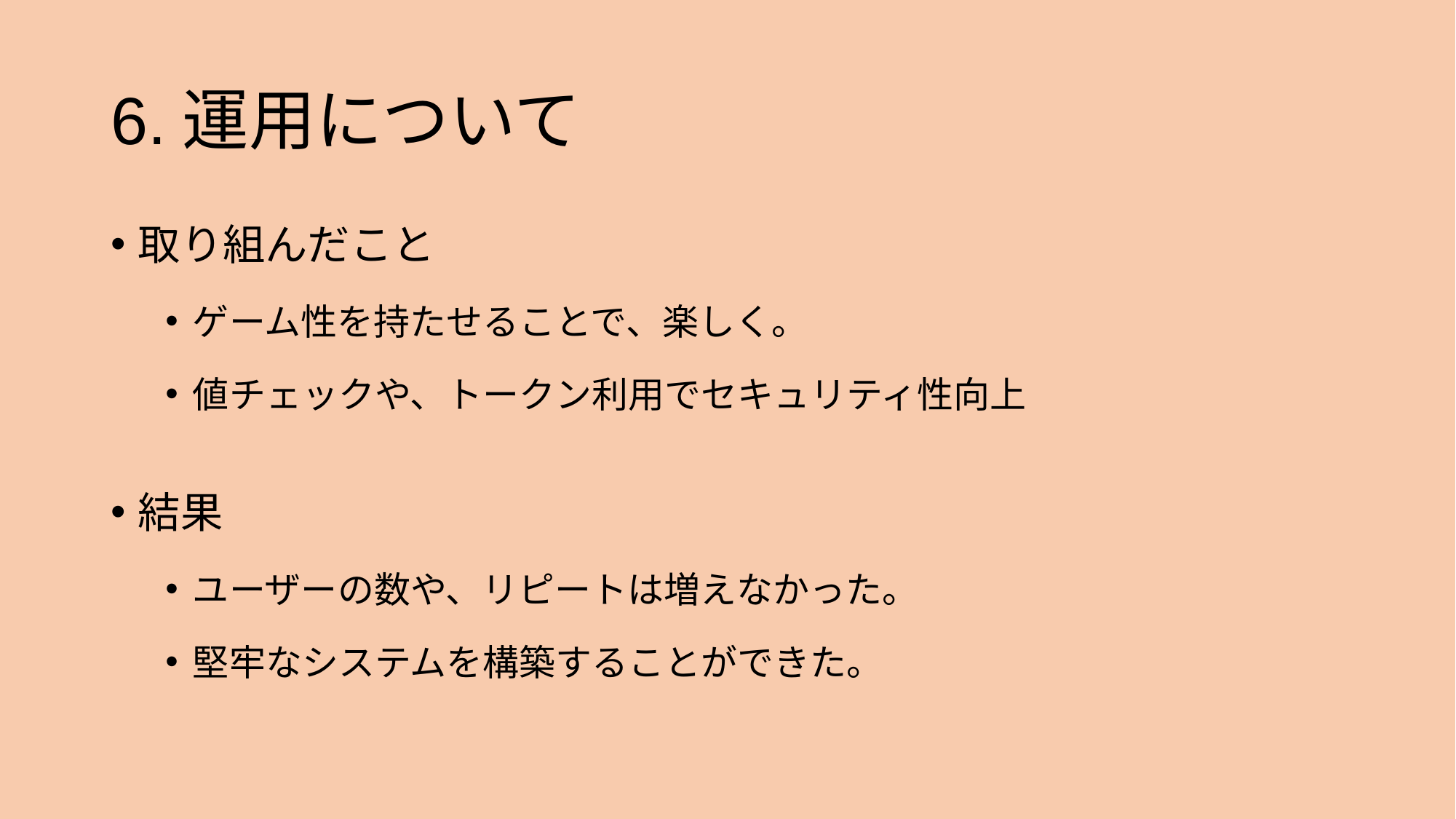

# 6.運用について
取り組んだこと
ゲーム性を持たせることで、楽しく。
値チェックや、トークン利用でセキュリティ性向上

結果
ユーザーの数や、リピートは増えなかった。
堅牢なシステムを構築することができた。